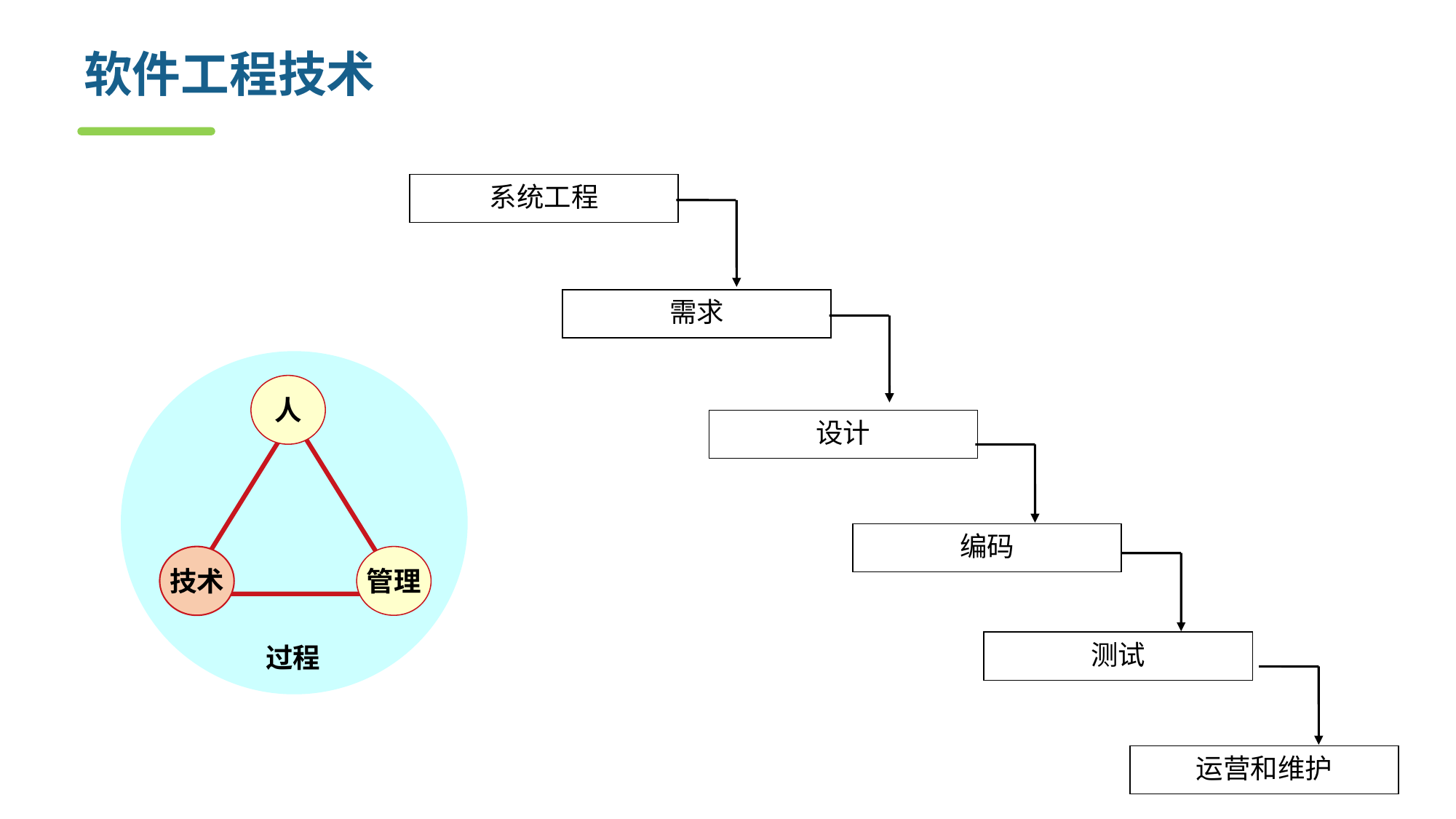

# 软件工程技术
系统工程

需求

人

技术
管理
过程
设计

编码

测试

运营和维护
32